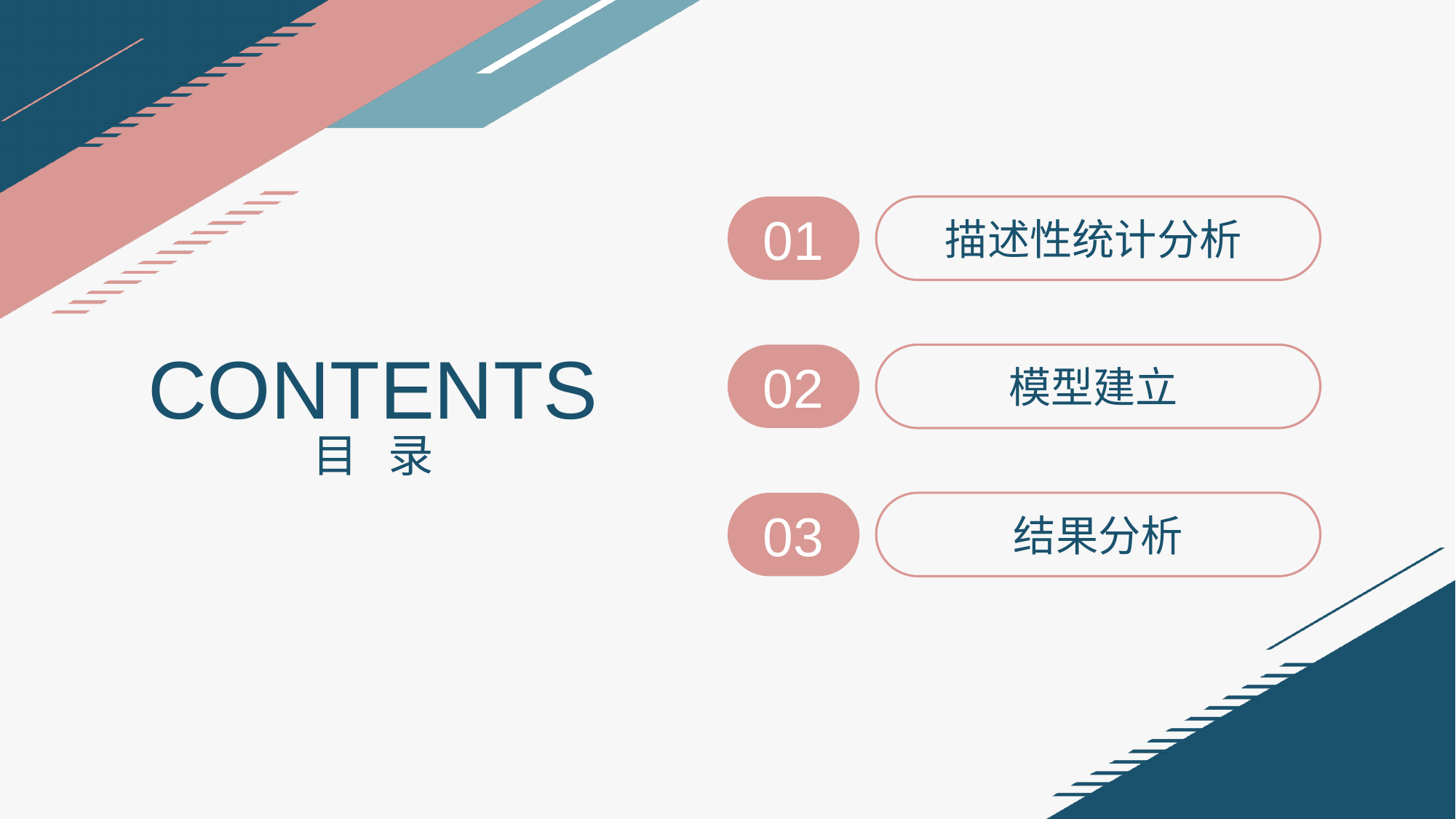

01
描述性统计分析
CONTENTS
目   录
02
模型建立
03
结果分析